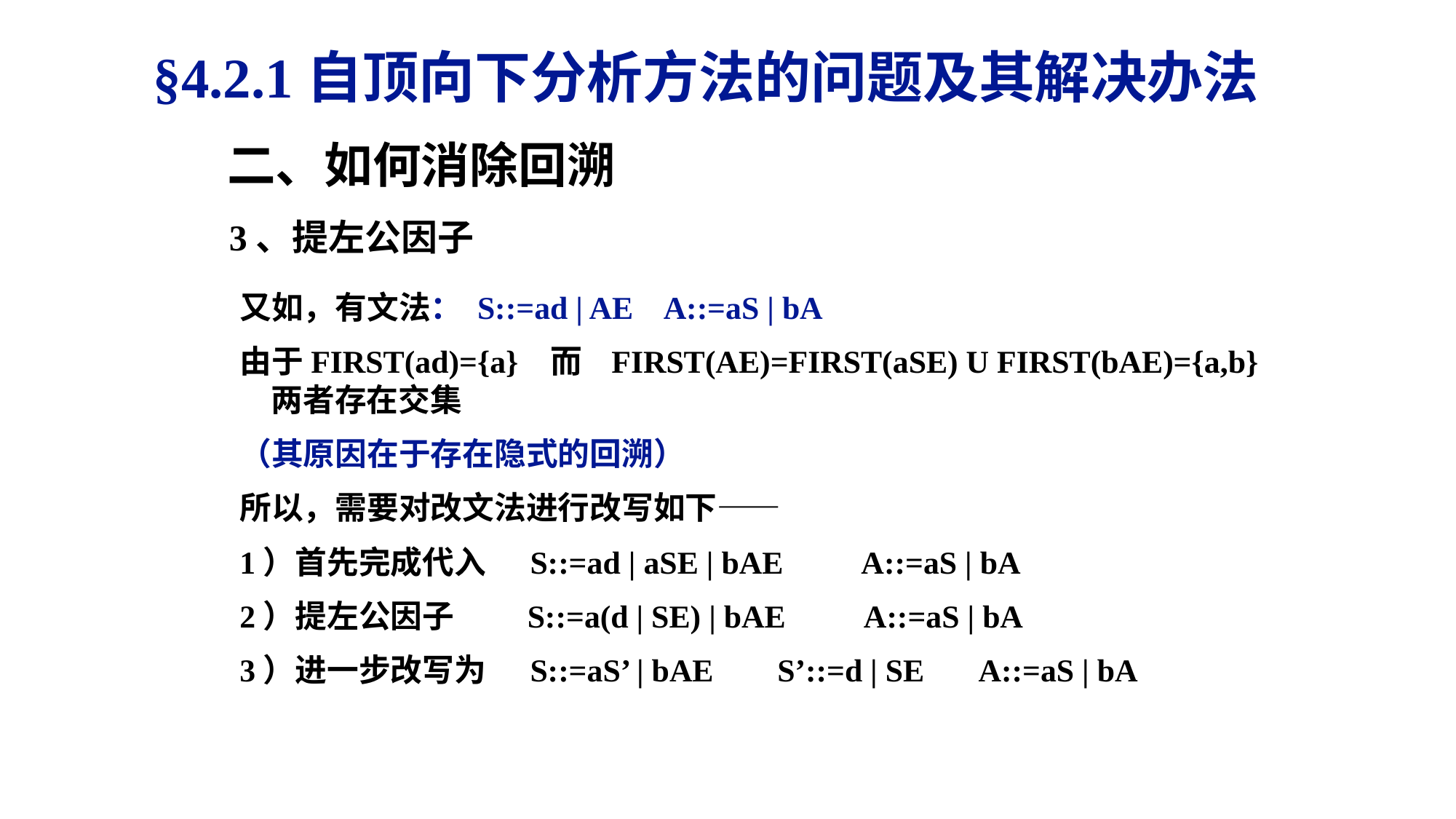

§4.2.1自顶向下分析方法的问题及其解决办法
二、如何消除回溯
3、提左公因子
又如，有文法： S::=ad | AE    A::=aS | bA
由于FIRST(ad)={a}   而   FIRST(AE)=FIRST(aSE) U FIRST(bAE)={a,b}    两者存在交集
（其原因在于存在隐式的回溯）
所以，需要对改文法进行改写如下——
1）首先完成代入     S::=ad | aSE | bAE          A::=aS | bA
2）提左公因子         S::=a(d | SE) | bAE          A::=aS | bA
3）进一步改写为     S::=aS’ | bAE        S’::=d | SE       A::=aS | bA